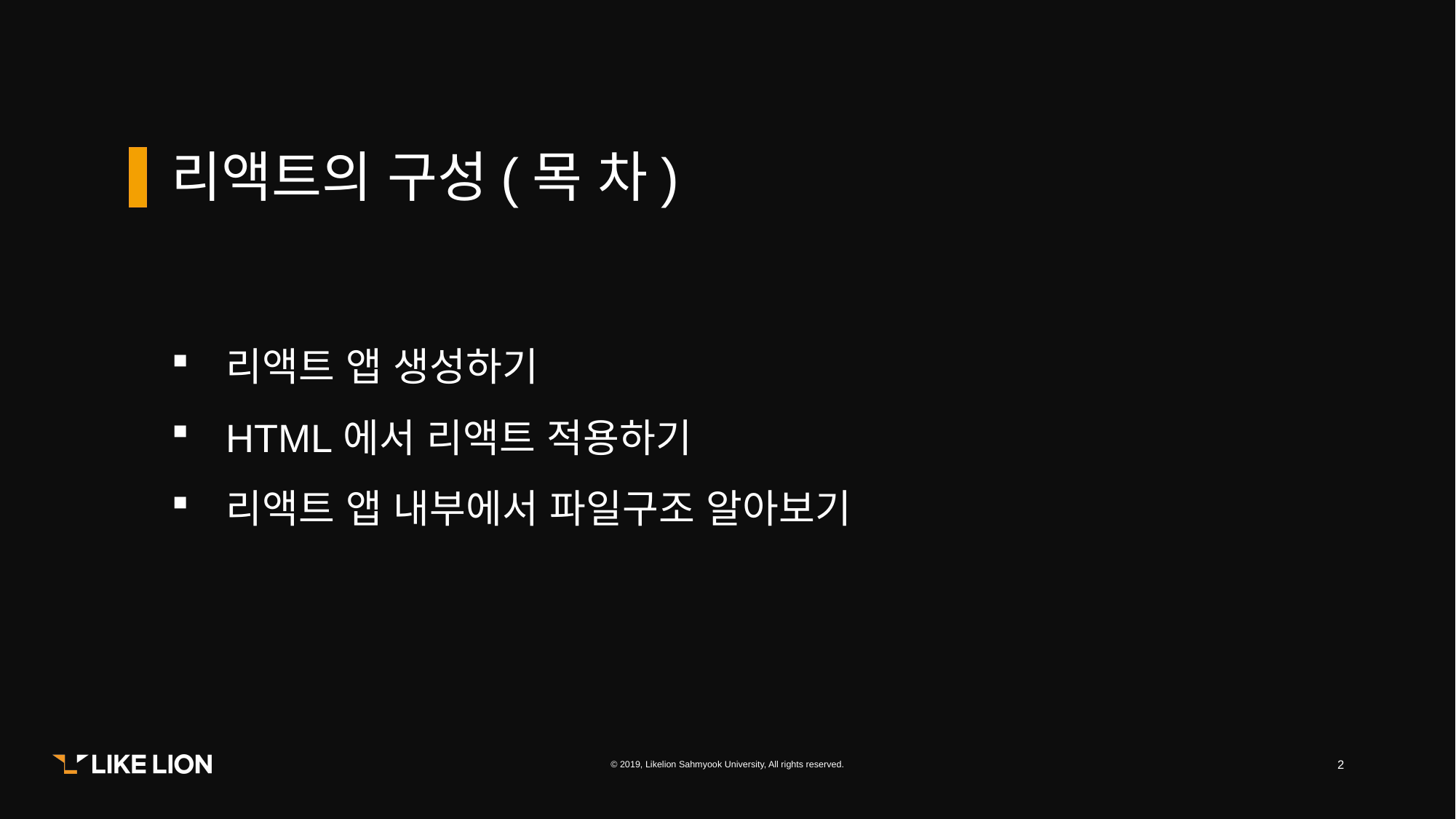

리액트의 구성(목 차)

리액트 앱 생성하기
HTML에서 리액트 적용하기
리액트 앱 내부에서 파일구조 알아보기
2